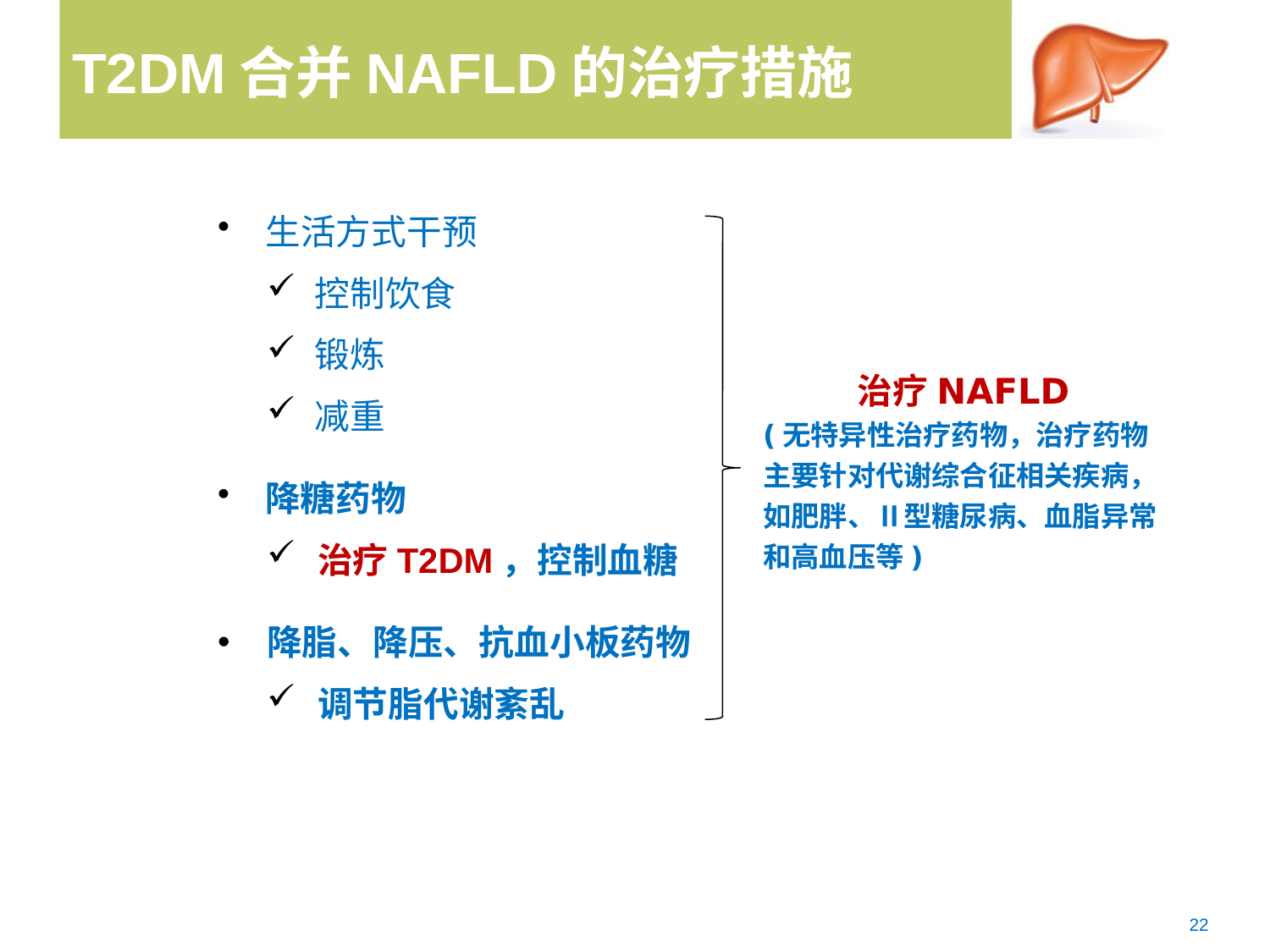

# T2DM合并NAFLD的治疗措施
生活方式干预
控制饮食
锻炼
减重
降糖药物
治疗T2DM，控制血糖
降脂、降压、抗血小板药物
调节脂代谢紊乱

治疗NAFLD
(无特异性治疗药物，治疗药物主要针对代谢综合征相关疾病，如肥胖、Ⅱ型糖尿病、血脂异常和高血压等)
22